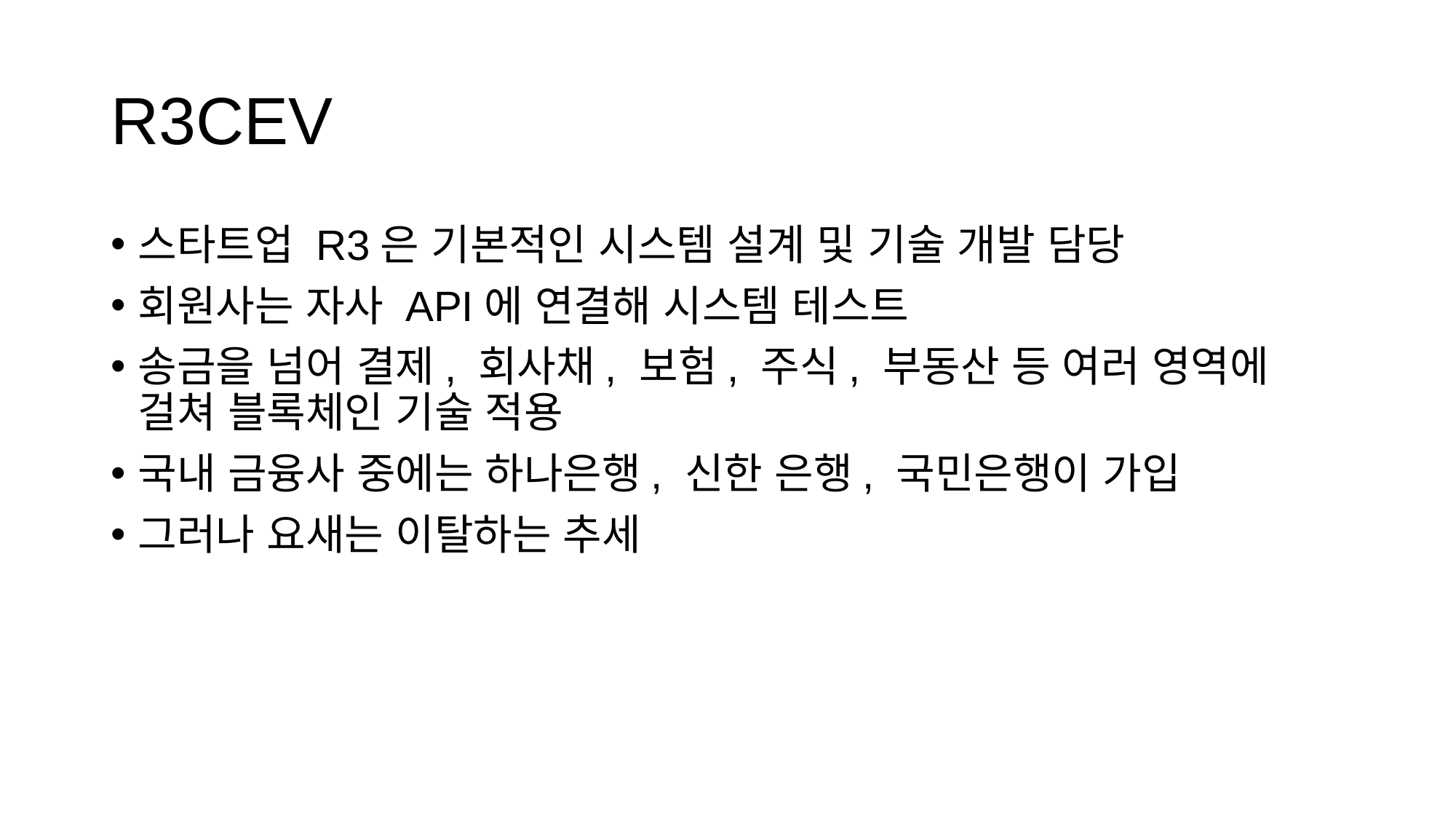

# R3CEV
스타트업 R3은 기본적인 시스템 설계 및 기술 개발 담당
회원사는 자사 API에 연결해 시스템 테스트
송금을 넘어 결제, 회사채, 보험, 주식, 부동산 등 여러 영역에 걸쳐 블록체인 기술 적용
국내 금융사 중에는 하나은행, 신한 은행, 국민은행이 가입
그러나 요새는 이탈하는 추세